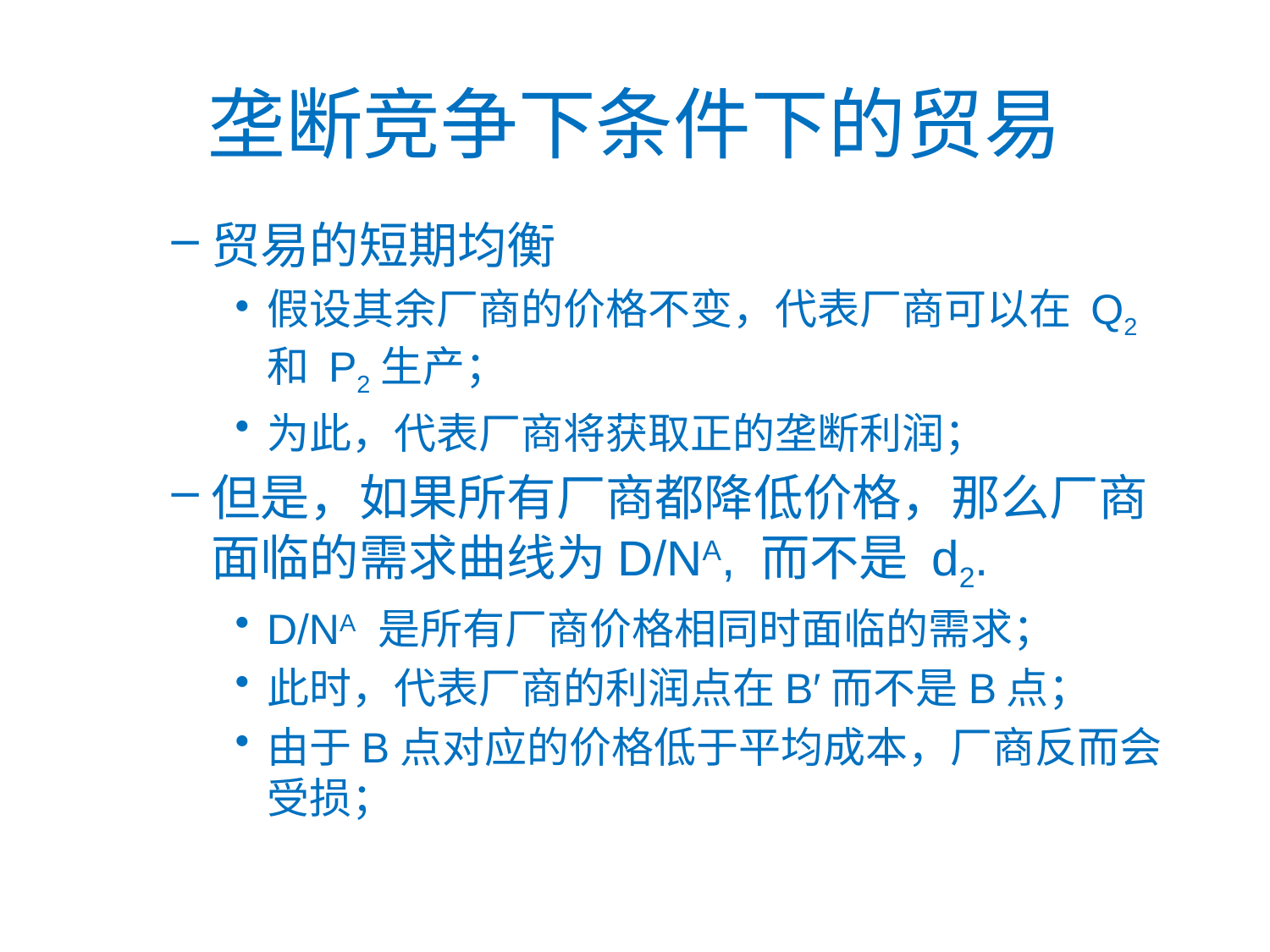

# 垄断竞争下条件下的贸易
贸易的短期均衡
假设其余厂商的价格不变，代表厂商可以在 Q2 和 P2生产；
为此，代表厂商将获取正的垄断利润；
但是，如果所有厂商都降低价格，那么厂商面临的需求曲线为D/NA, 而不是 d2.
D/NA 是所有厂商价格相同时面临的需求；
此时，代表厂商的利润点在B′而不是B点；
由于B点对应的价格低于平均成本，厂商反而会受损；